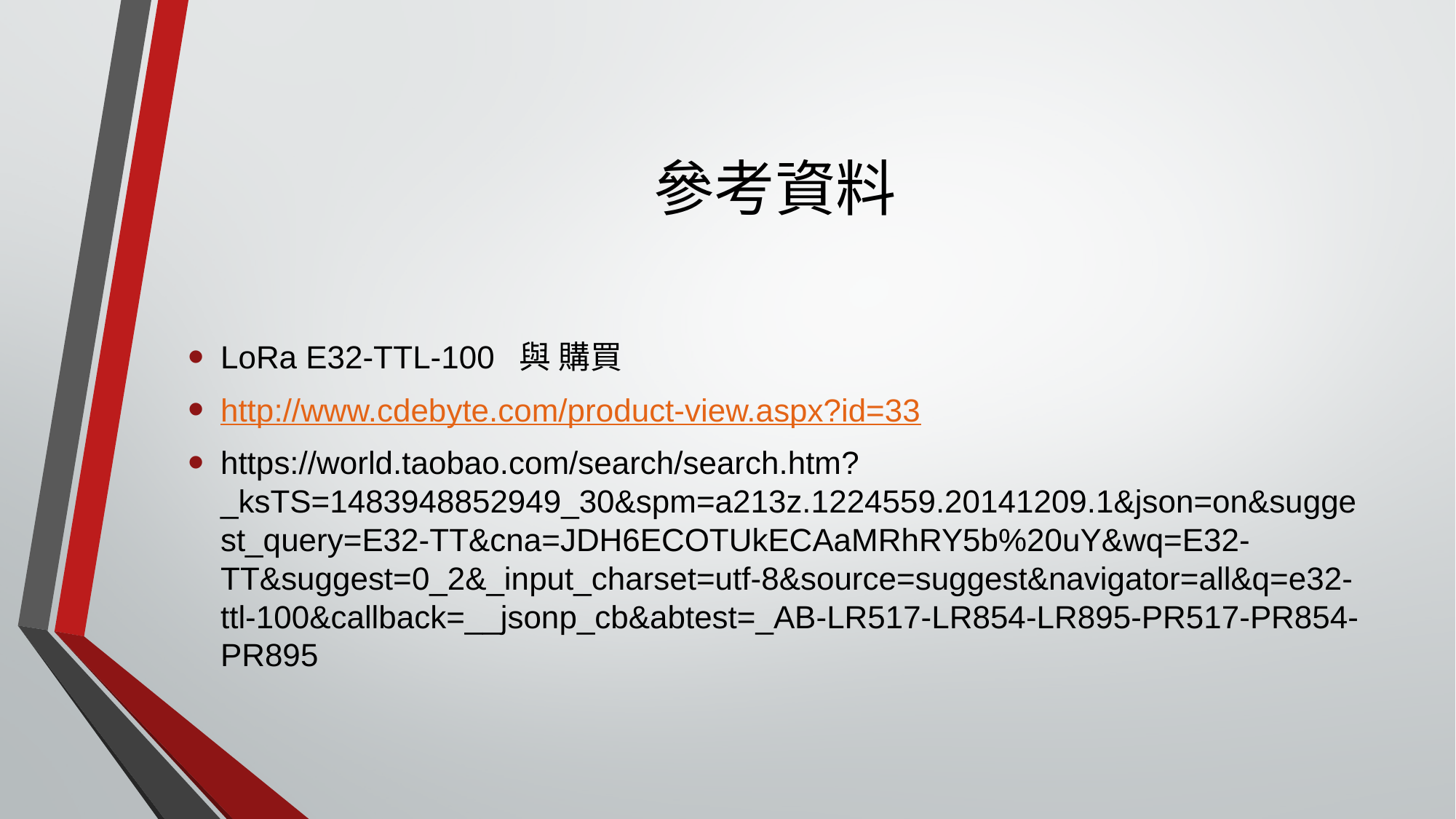

# 參考資料
LoRa E32-TTL-100  與 購買
http://www.cdebyte.com/product-view.aspx?id=33
https://world.taobao.com/search/search.htm?_ksTS=1483948852949_30&spm=a213z.1224559.20141209.1&json=on&suggest_query=E32-TT&cna=JDH6ECOTUkECAaMRhRY5b%20uY&wq=E32-TT&suggest=0_2&_input_charset=utf-8&source=suggest&navigator=all&q=e32-ttl-100&callback=__jsonp_cb&abtest=_AB-LR517-LR854-LR895-PR517-PR854-PR895